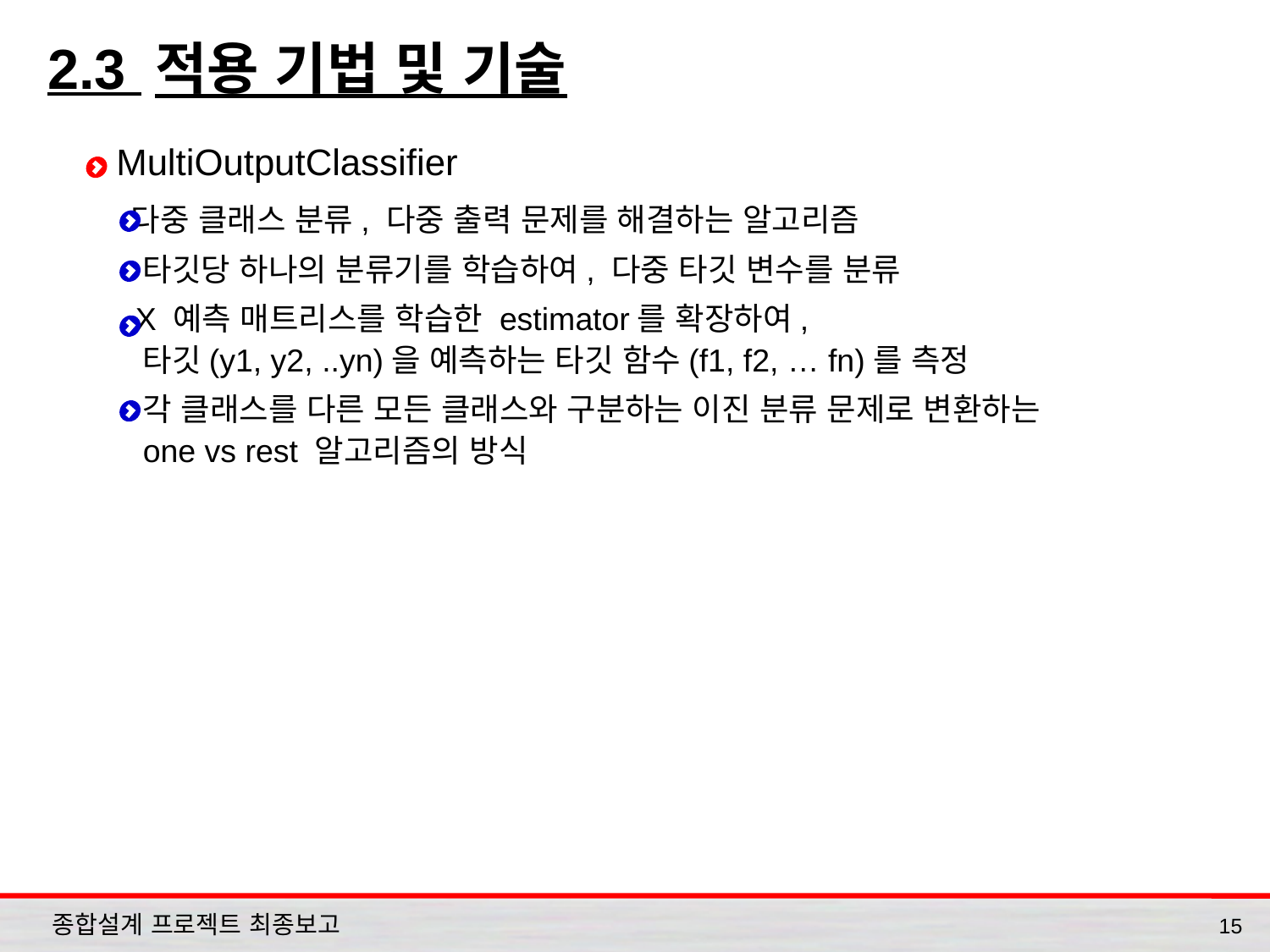

# 2.3 적용 기법 및 기술

     MultiOutputClassifier
       다중 클래스 분류, 다중 출력 문제를 해결하는 알고리즘
        타깃당 하나의 분류기를 학습하여, 다중 타깃 변수를 분류
        X 예측 매트리스를 학습한 estimator를 확장하여,
        타깃(y1, y2, ..yn)을 예측하는 타깃 함수(f1, f2, … fn)를 측정
        각 클래스를 다른 모든 클래스와 구분하는 이진 분류 문제로 변환하는
        one vs rest 알고리즘의 방식